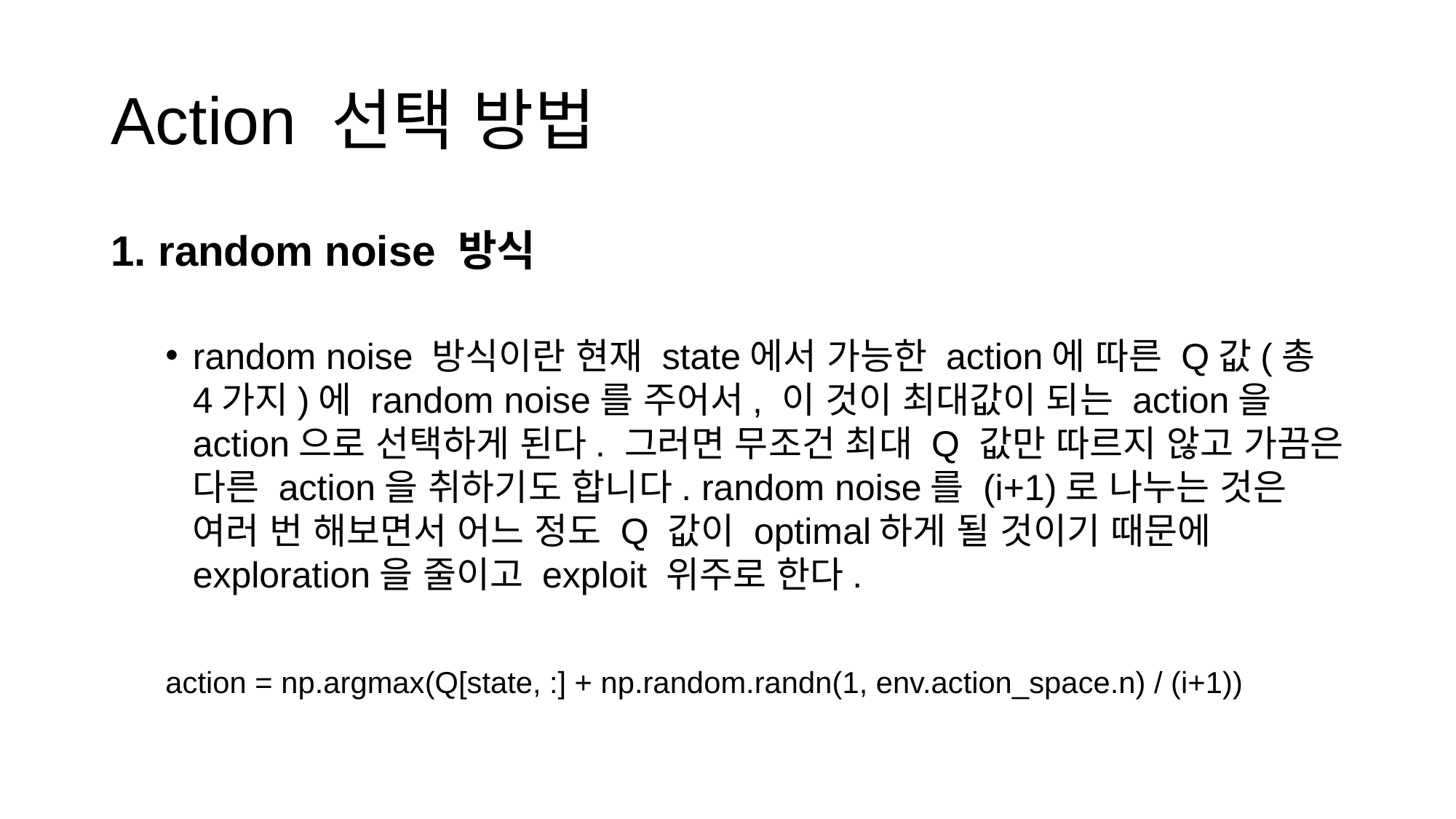

# Action 선택 방법
1. random noise 방식
random noise 방식이란 현재 state에서 가능한 action에 따른 Q값(총 4가지)에 random noise를 주어서, 이 것이 최대값이 되는 action을 action으로 선택하게 된다. 그러면 무조건 최대 Q 값만 따르지 않고 가끔은 다른 action을 취하기도 합니다. random noise를 (i+1)로 나누는 것은 여러 번 해보면서 어느 정도 Q 값이 optimal하게 될 것이기 때문에 exploration을 줄이고 exploit 위주로 한다.

action = np.argmax(Q[state, :] + np.random.randn(1, env.action_space.n) / (i+1))